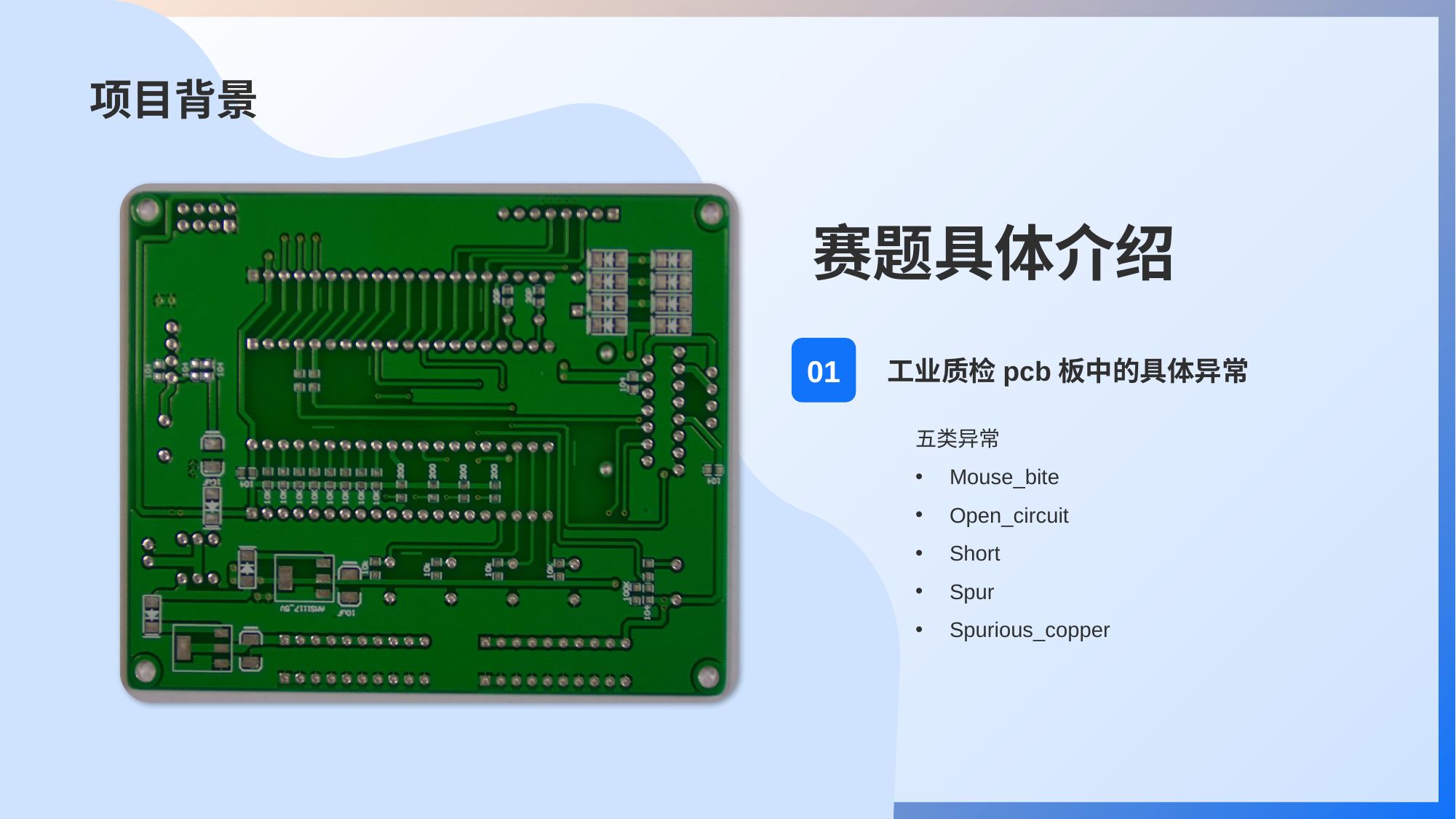

赛题具体介绍
01
工业质检pcb板中的具体异常
五类异常
Mouse_bite
Open_circuit
Short
Spur
Spurious_copper
项目背景